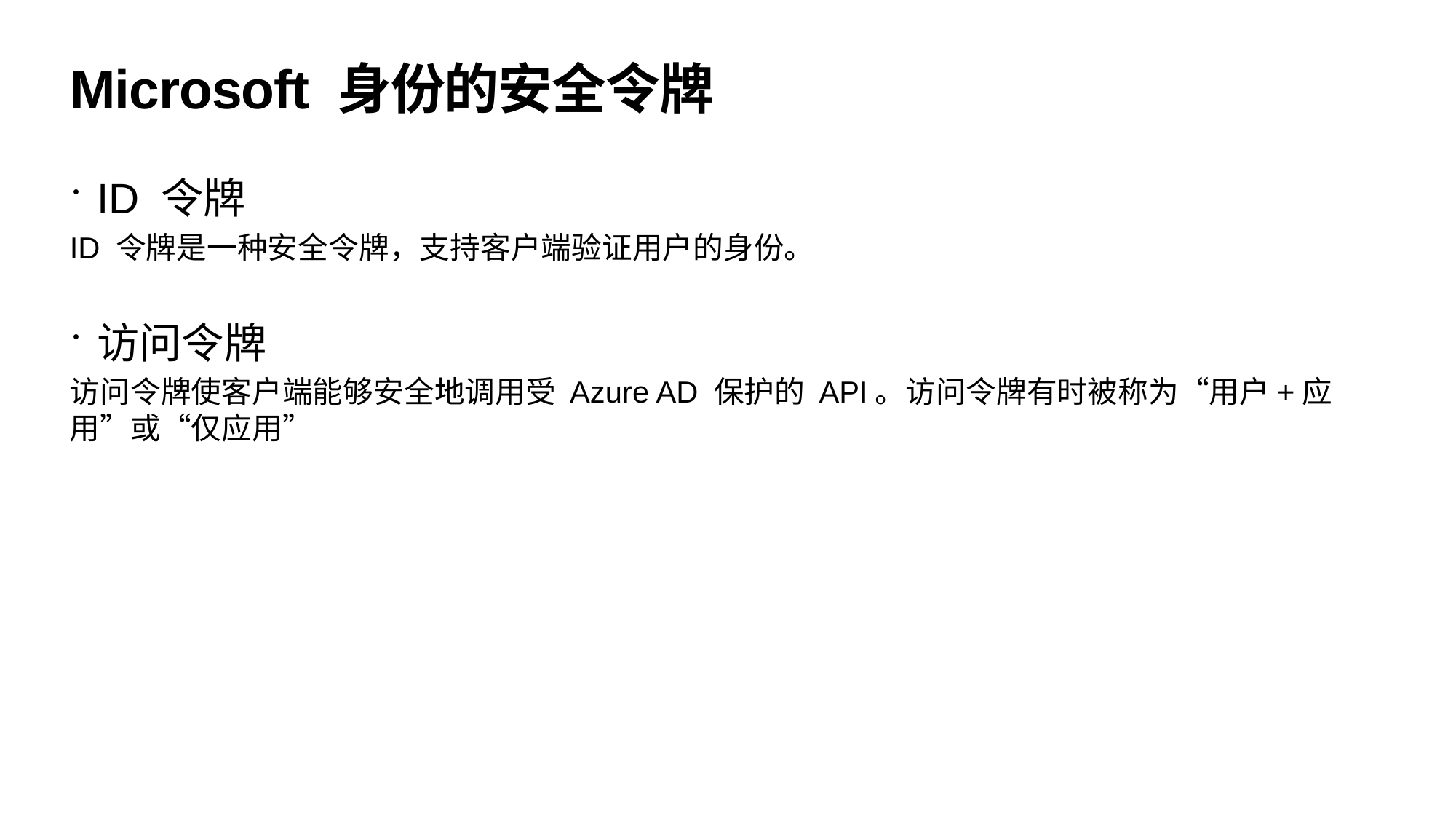

# Microsoft 身份的安全令牌
ID 令牌
ID 令牌是一种安全令牌，支持客户端验证用户的身份。

访问令牌
访问令牌使客户端能够安全地调用受 Azure AD 保护的 API。访问令牌有时被称为“用户+应用”或“仅应用”